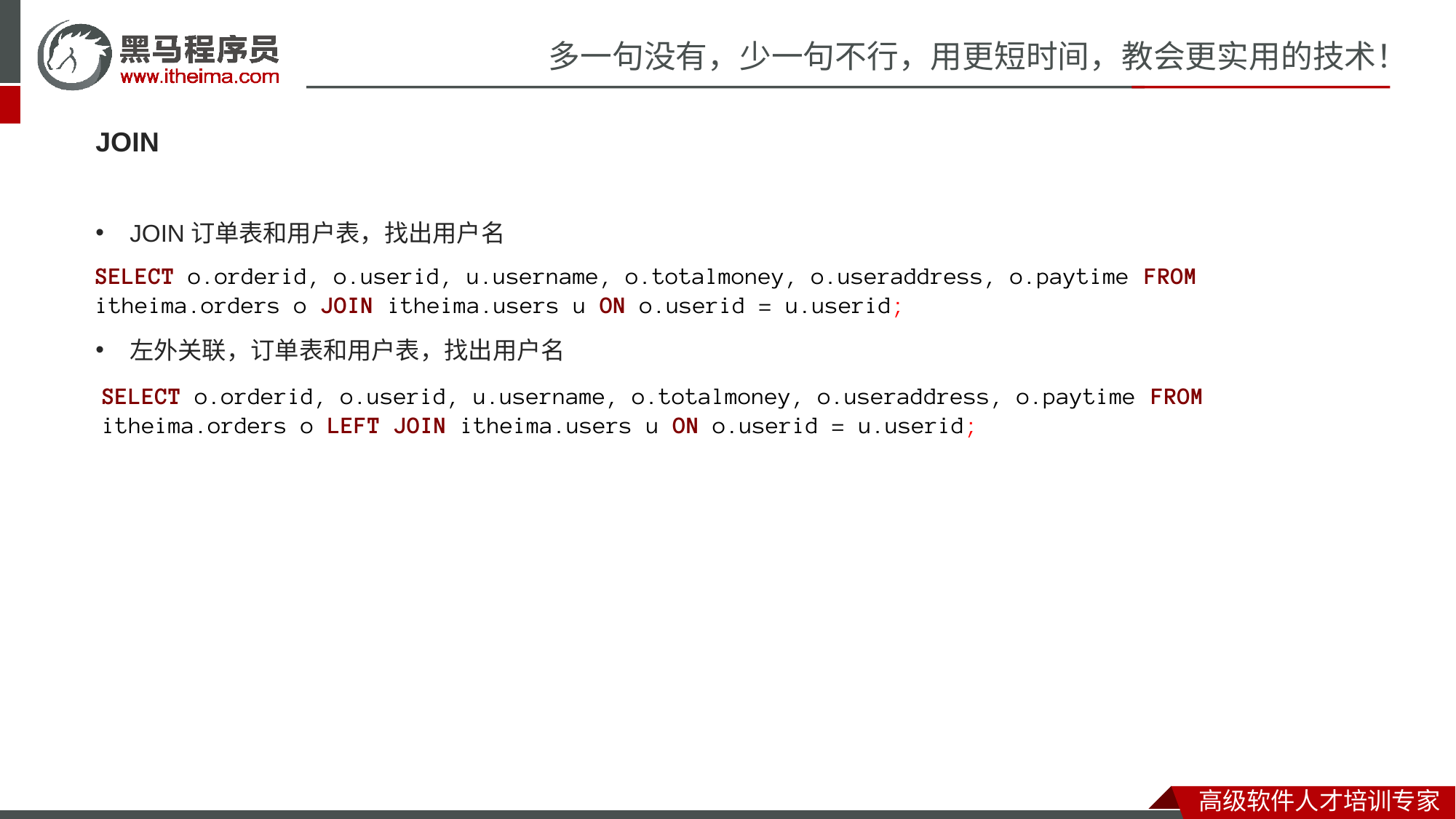

JOIN
JOIN订单表和用户表，找出用户名

左外关联，订单表和用户表，找出用户名

SELECT o.orderid, o.userid, u.username, o.totalmoney, o.useraddress, o.paytime FROM itheima.orders o JOIN itheima.users u ON o.userid = u.userid;
SELECT o.orderid, o.userid, u.username, o.totalmoney, o.useraddress, o.paytime FROM itheima.orders o LEFT JOIN itheima.users u ON o.userid = u.userid;